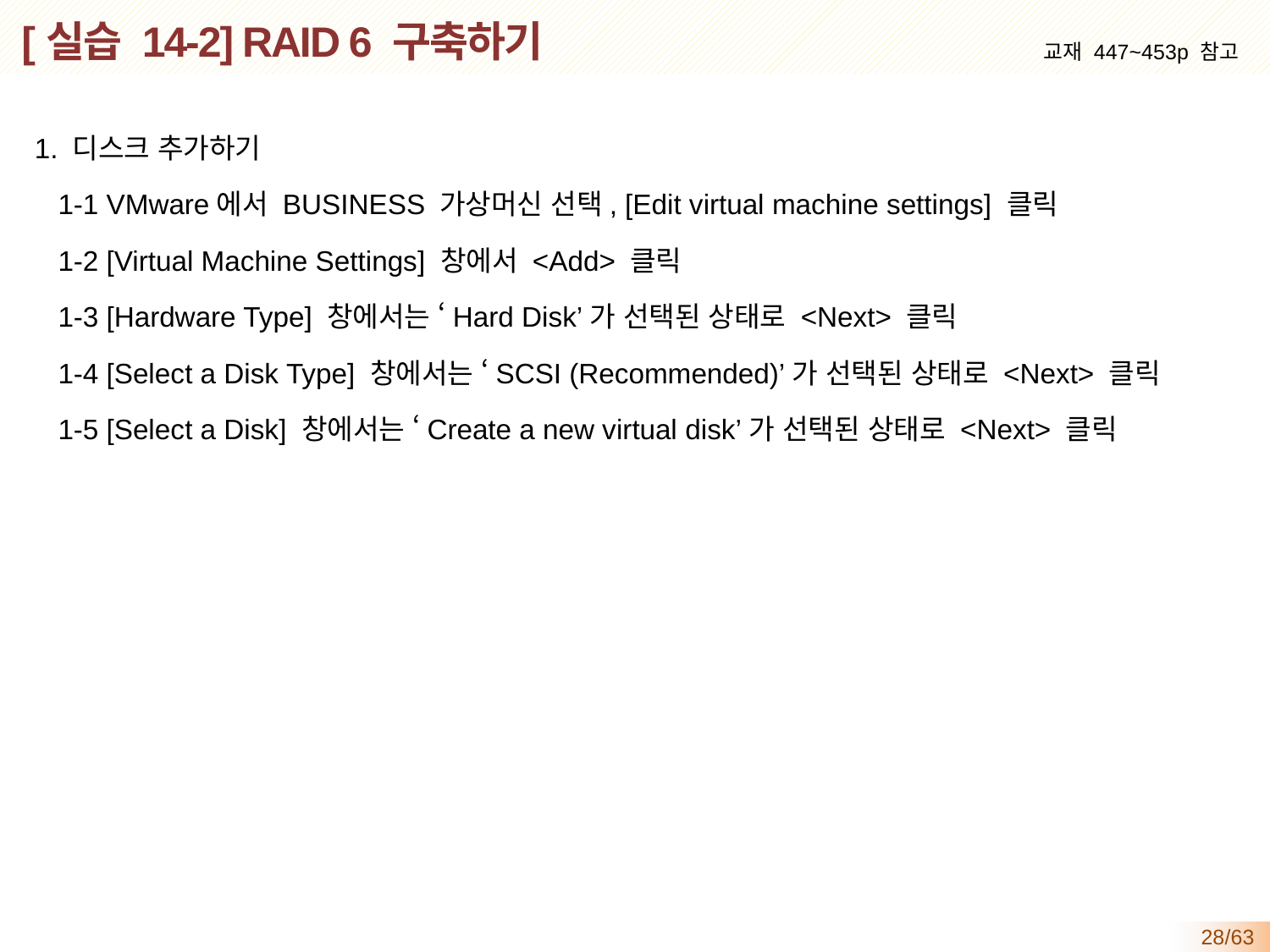

# [실습 14-2] RAID 6 구축하기
교재 447~453p 참고
1. 디스크 추가하기
   1-1 VMware에서 BUSINESS 가상머신 선택, [Edit virtual machine settings] 클릭
   1-2 [Virtual Machine Settings] 창에서 <Add> 클릭
   1-3 [Hardware Type] 창에서는 ‘Hard Disk’가 선택된 상태로 <Next> 클릭
   1-4 [Select a Disk Type] 창에서는 ‘SCSI (Recommended)’가 선택된 상태로 <Next> 클릭
   1-5 [Select a Disk] 창에서는 ‘Create a new virtual disk’가 선택된 상태로 <Next> 클릭